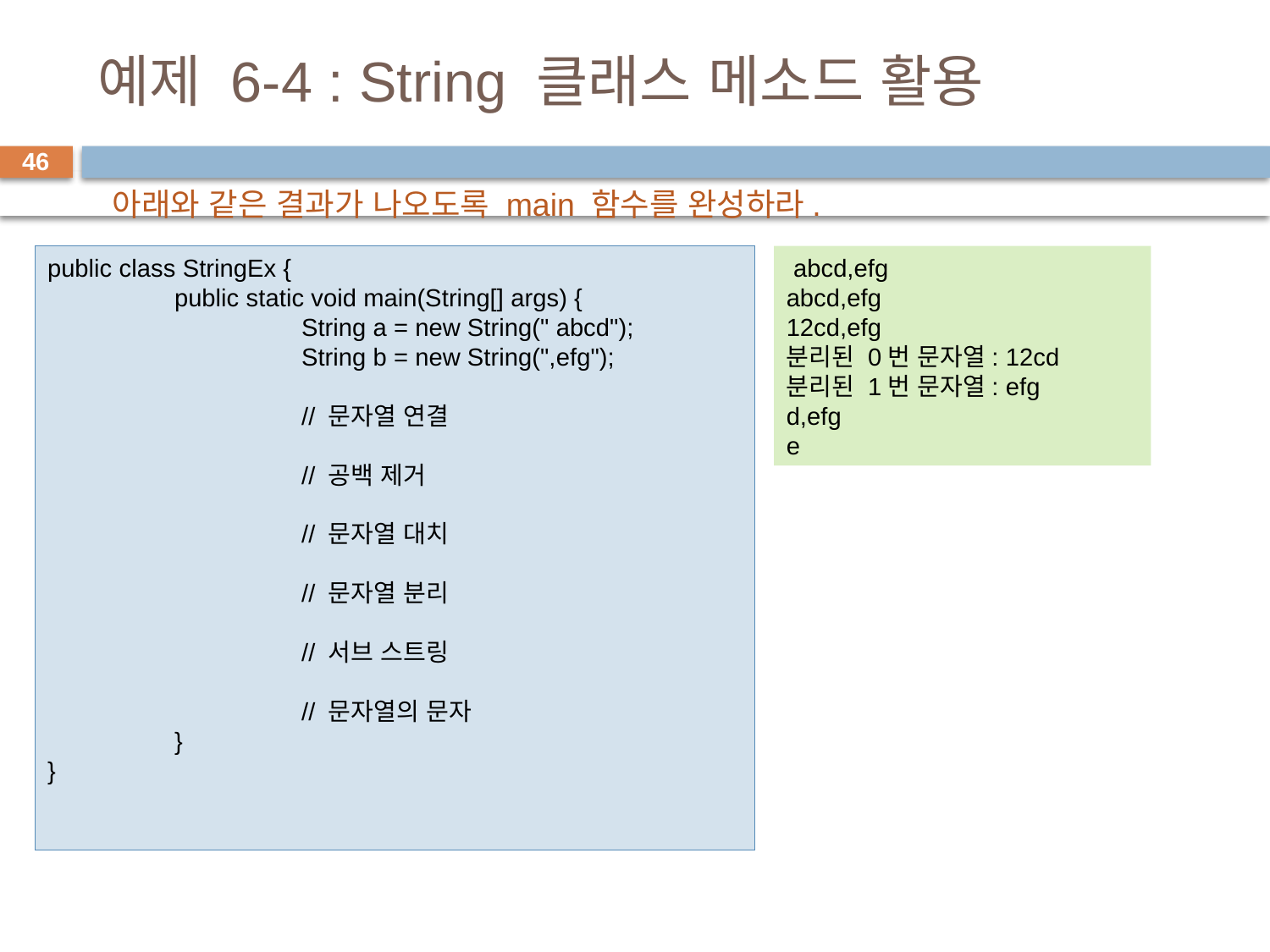

# 예제 6-4 : String 클래스 메소드 활용
46
아래와 같은 결과가 나오도록 main 함수를 완성하라.
public class StringEx {
	public static void main(String[] args) {
		String a = new String(" abcd");
		String b = new String(",efg");

		// 문자열 연결

		// 공백 제거

		// 문자열 대치

		// 문자열 분리

		// 서브 스트링

		// 문자열의 문자
	}
}

 abcd,efg
abcd,efg
12cd,efg
분리된 0번 문자열: 12cd
분리된 1번 문자열: efg
d,efg
e